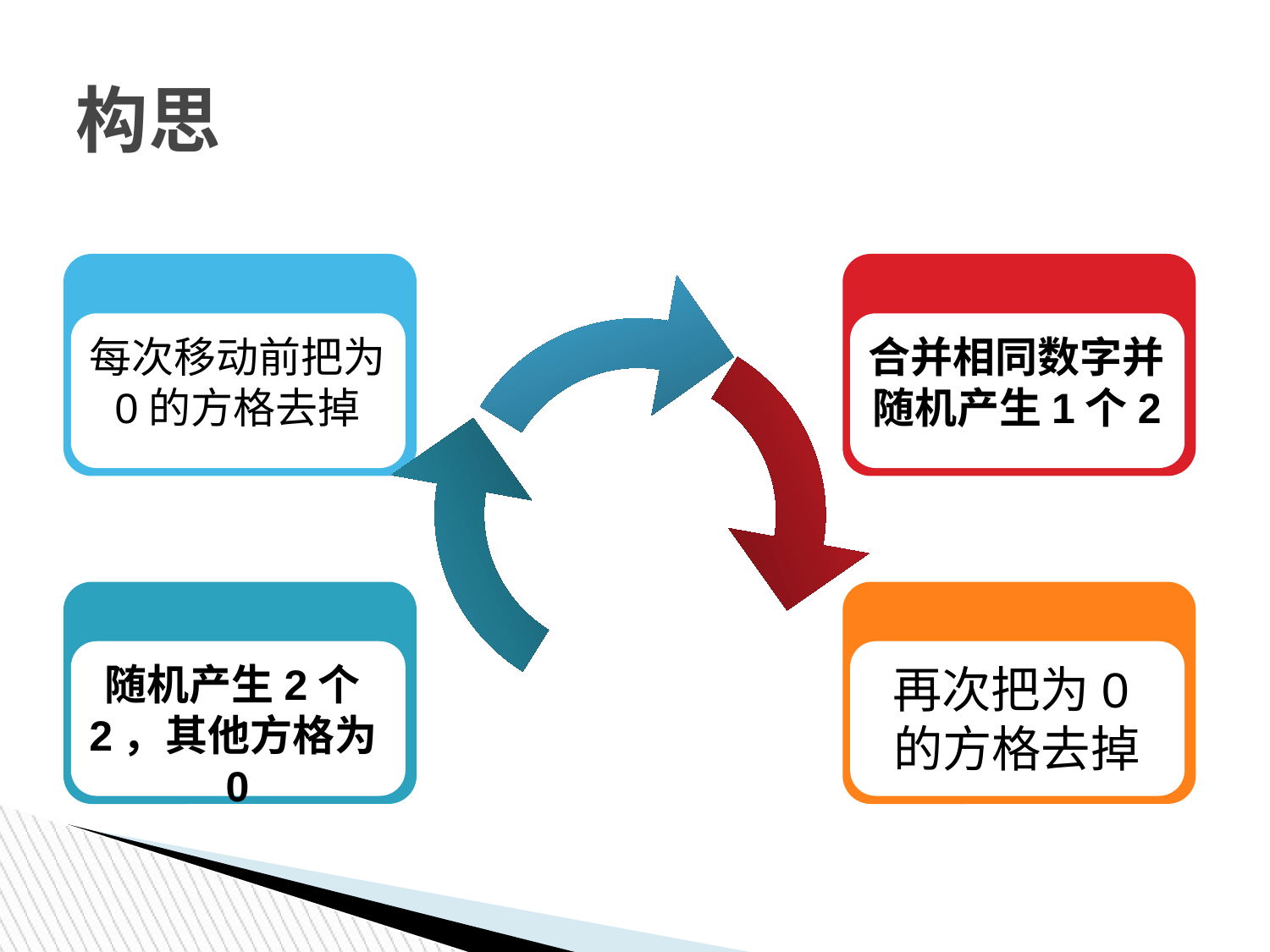

# 构思

每次移动前把为0的方格去掉
合并相同数字并随机产生1个2
 Description of the contents

随机产生2个2，其他方格为0
再次把为0的方格去掉